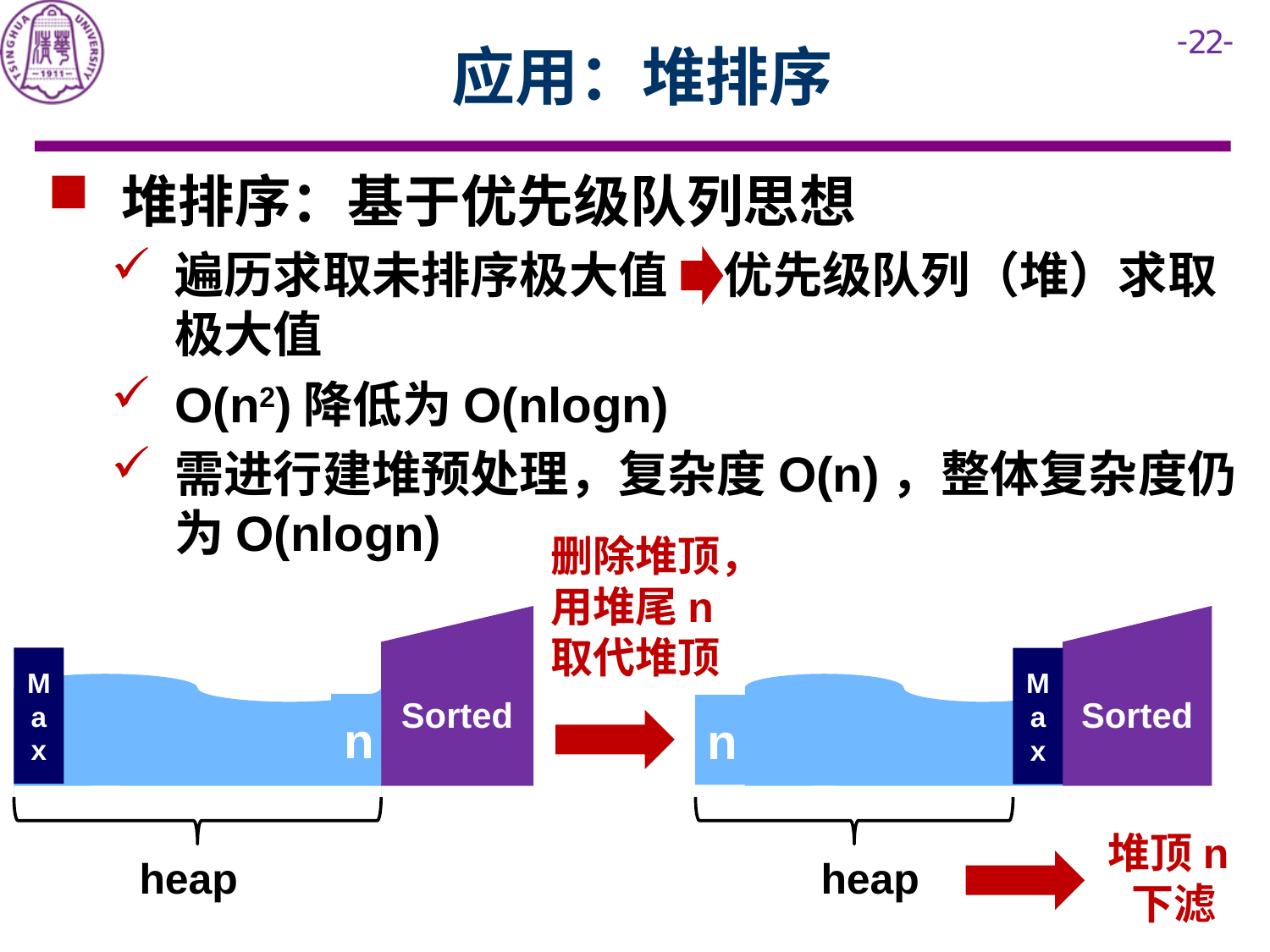

# 应用：堆排序
 堆排序：基于优先级队列思想
遍历求取未排序极大值     优先级队列（堆）求取极大值
O(n2)降低为O(nlogn)
需进行建堆预处理，复杂度O(n)，整体复杂度仍为O(nlogn)

删除堆顶，用堆尾n取代堆顶
Sorted

Max

n
heap
Sorted
Max

n
heap

堆顶n下滤